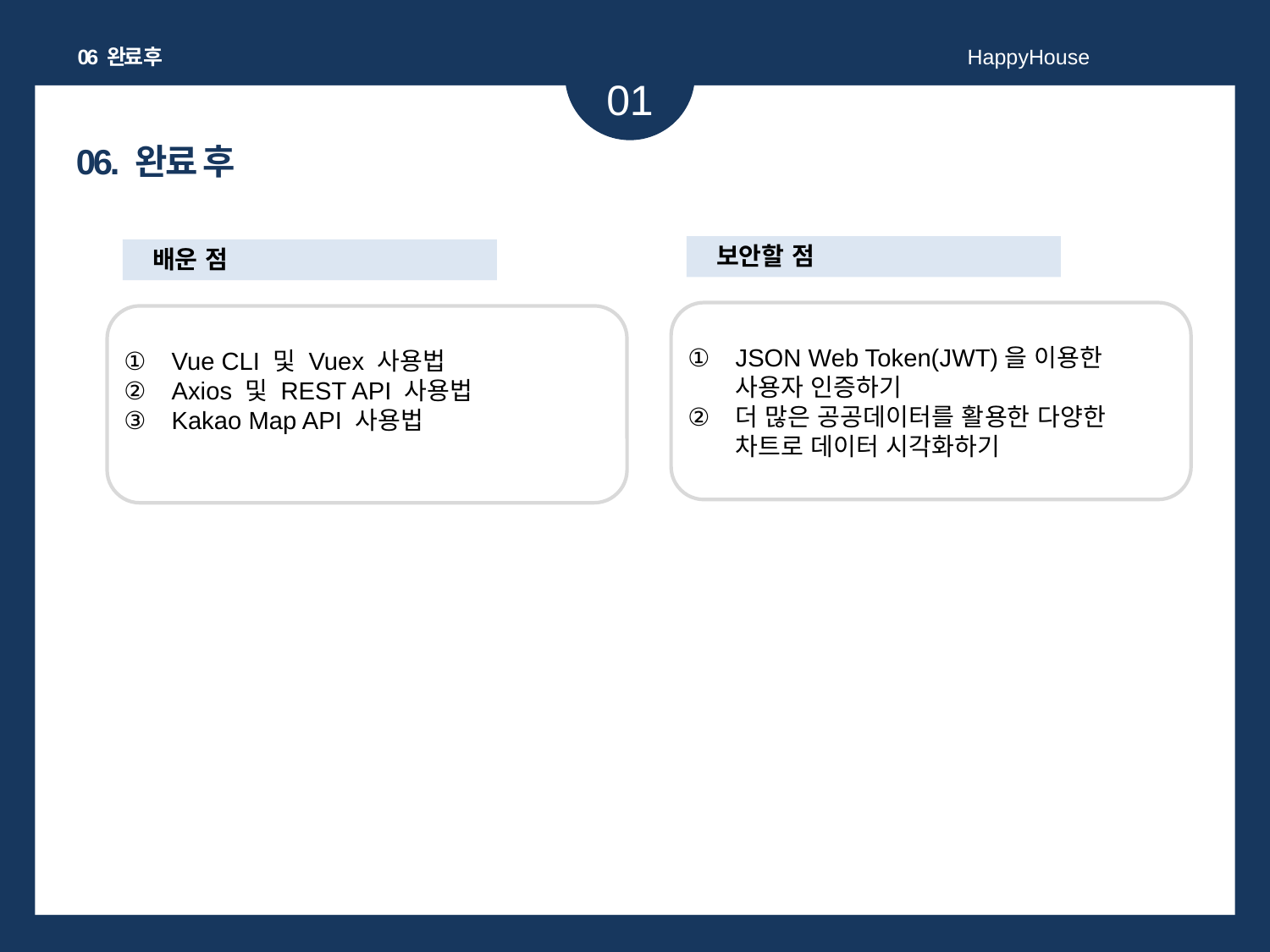

06 완료 후
HappyHouse
01

06. 완료 후
보안할 점

JSON Web Token(JWT)을 이용한 사용자 인증하기
더 많은 공공데이터를 활용한 다양한 차트로 데이터 시각화하기

배운 점

Vue CLI 및 Vuex 사용법
Axios 및 REST API 사용법
Kakao Map API 사용법